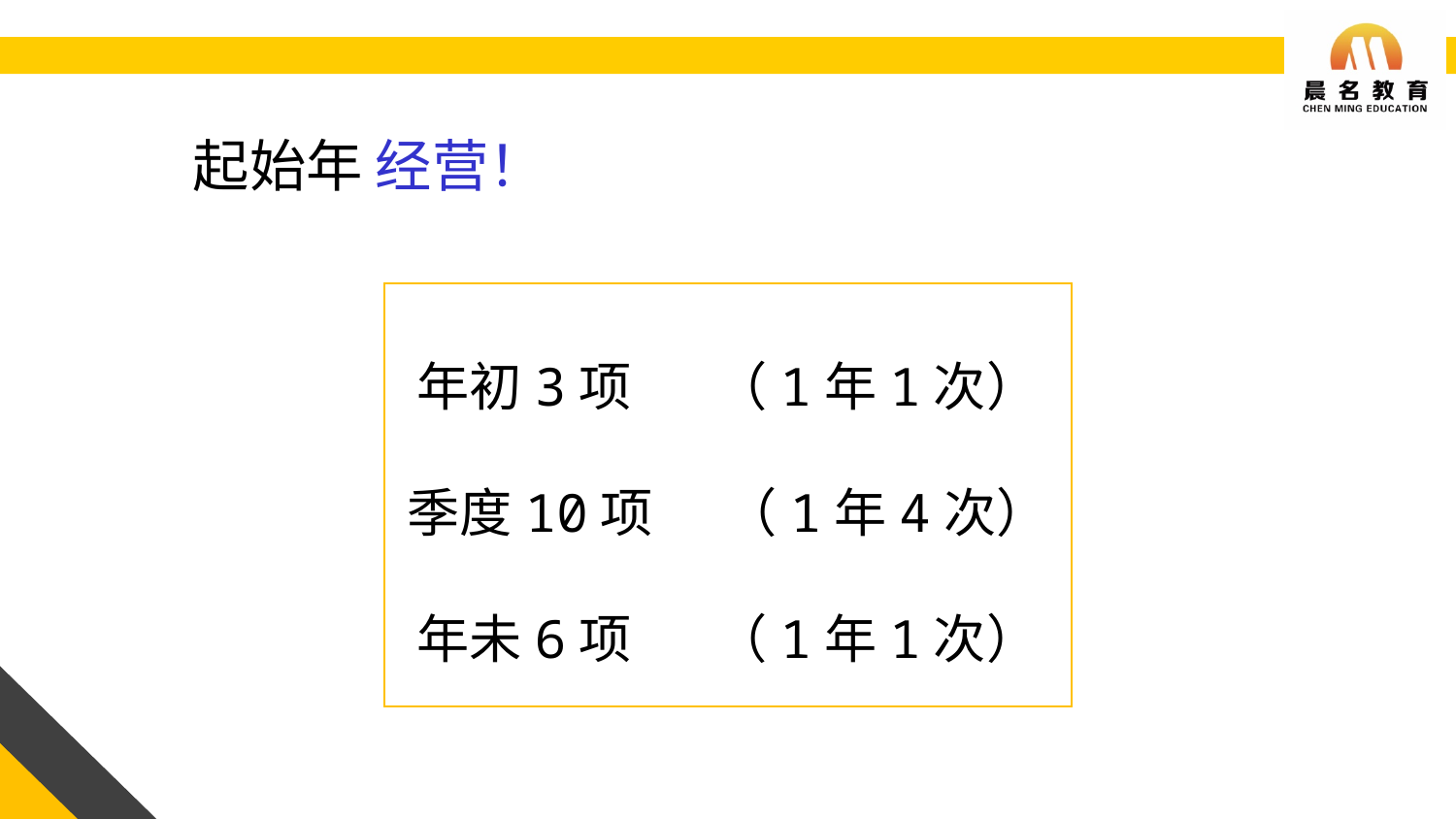

起始年 经营！
年初3项       （1年1次）
季度10项      （1年4次）
年未6项       （1年1次）